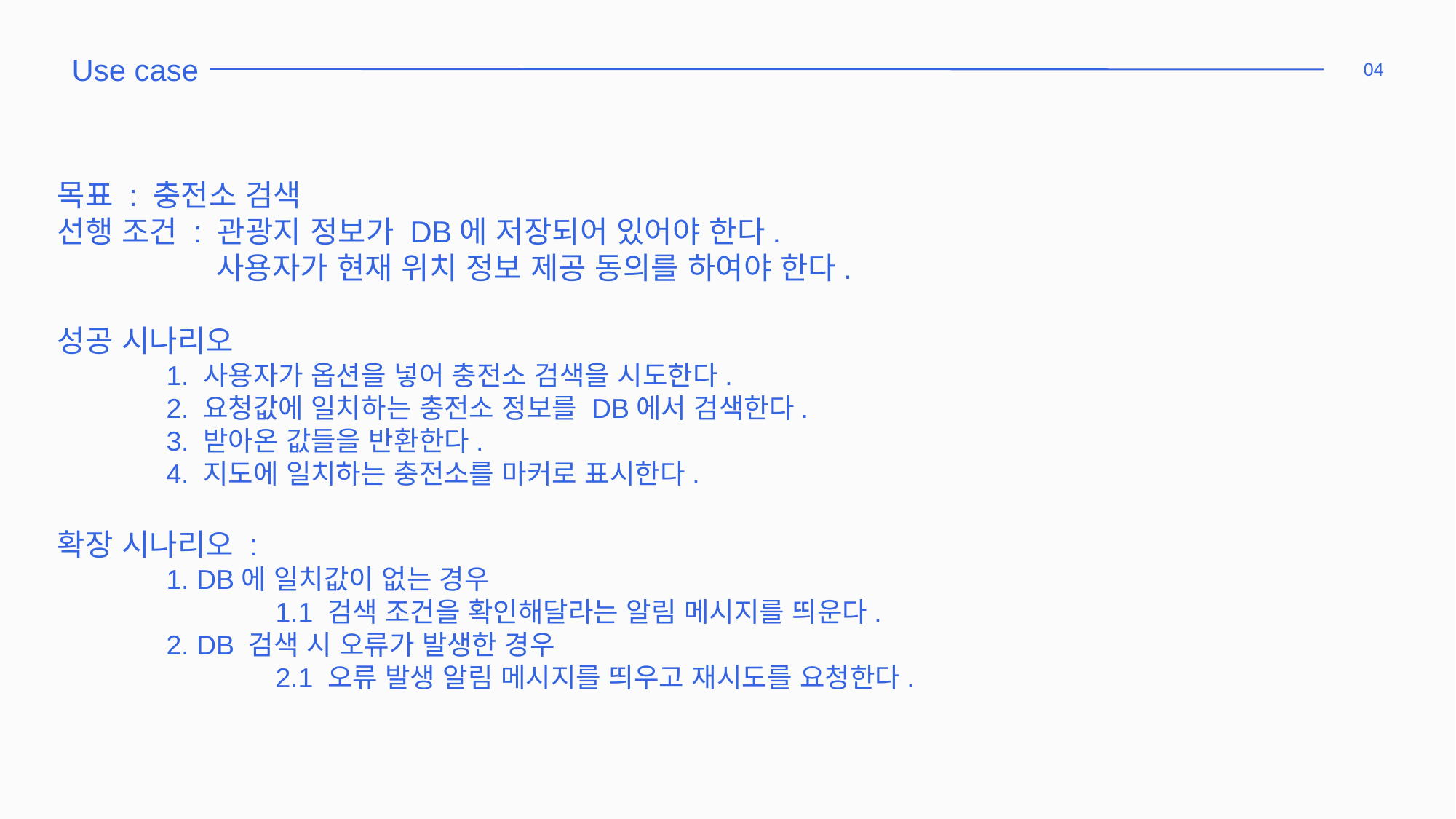

Use case
04
목표 : 충전소 검색
선행 조건 : 관광지 정보가 DB에 저장되어 있어야 한다.
	     사용자가 현재 위치 정보 제공 동의를 하여야 한다.
성공 시나리오
	1. 사용자가 옵션을 넣어 충전소 검색을 시도한다.
	2. 요청값에 일치하는 충전소 정보를 DB에서 검색한다.
	3. 받아온 값들을 반환한다.
	4. 지도에 일치하는 충전소를 마커로 표시한다.

확장 시나리오 :
	1. DB에 일치값이 없는 경우
		1.1 검색 조건을 확인해달라는 알림 메시지를 띄운다.
	2. DB 검색 시 오류가 발생한 경우
		2.1 오류 발생 알림 메시지를 띄우고 재시도를 요청한다.